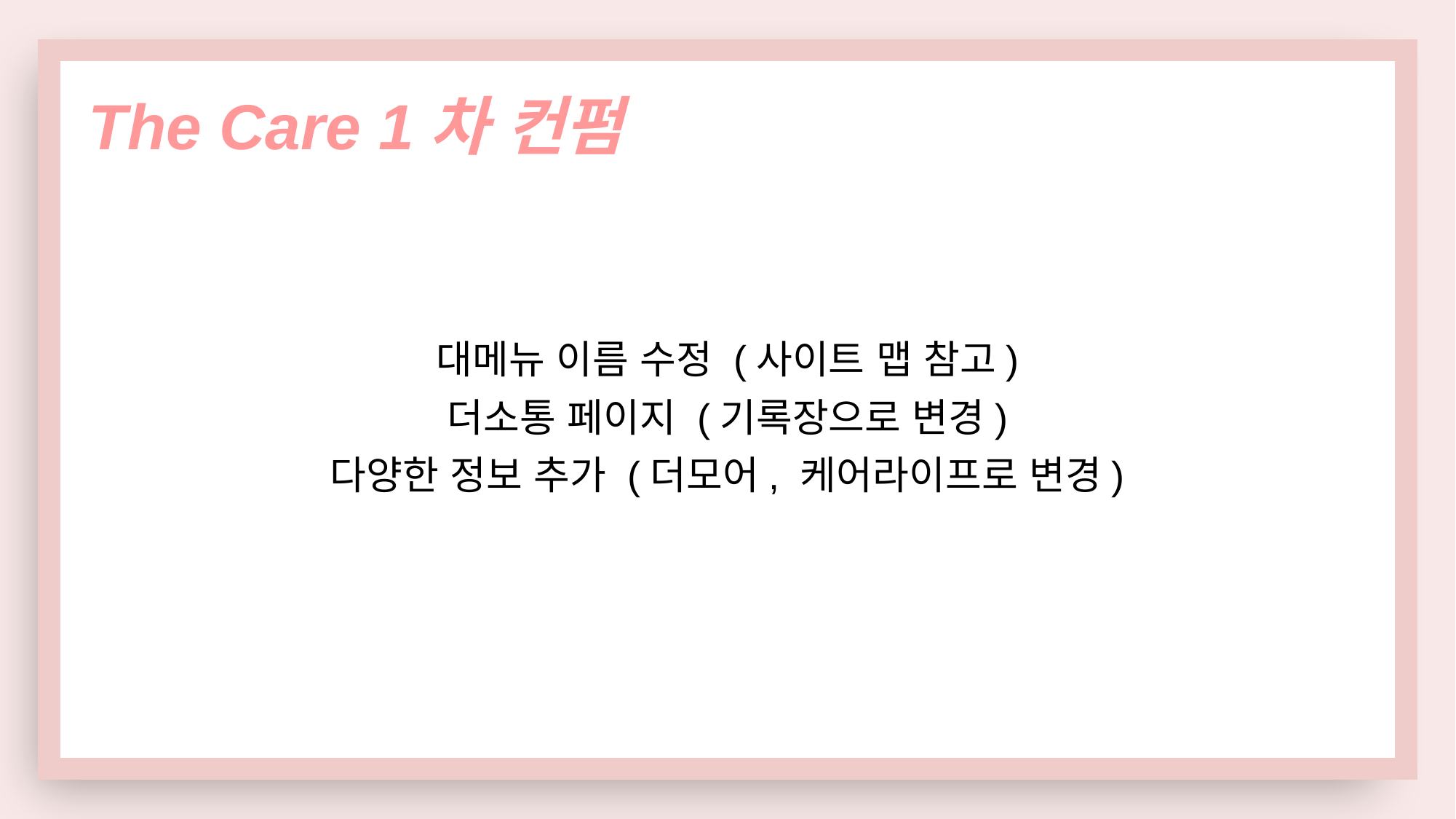

The Care 1차 컨펌

대메뉴 이름 수정 (사이트 맵 참고)
더소통 페이지 (기록장으로 변경)
다양한 정보 추가 (더모어, 케어라이프로 변경)